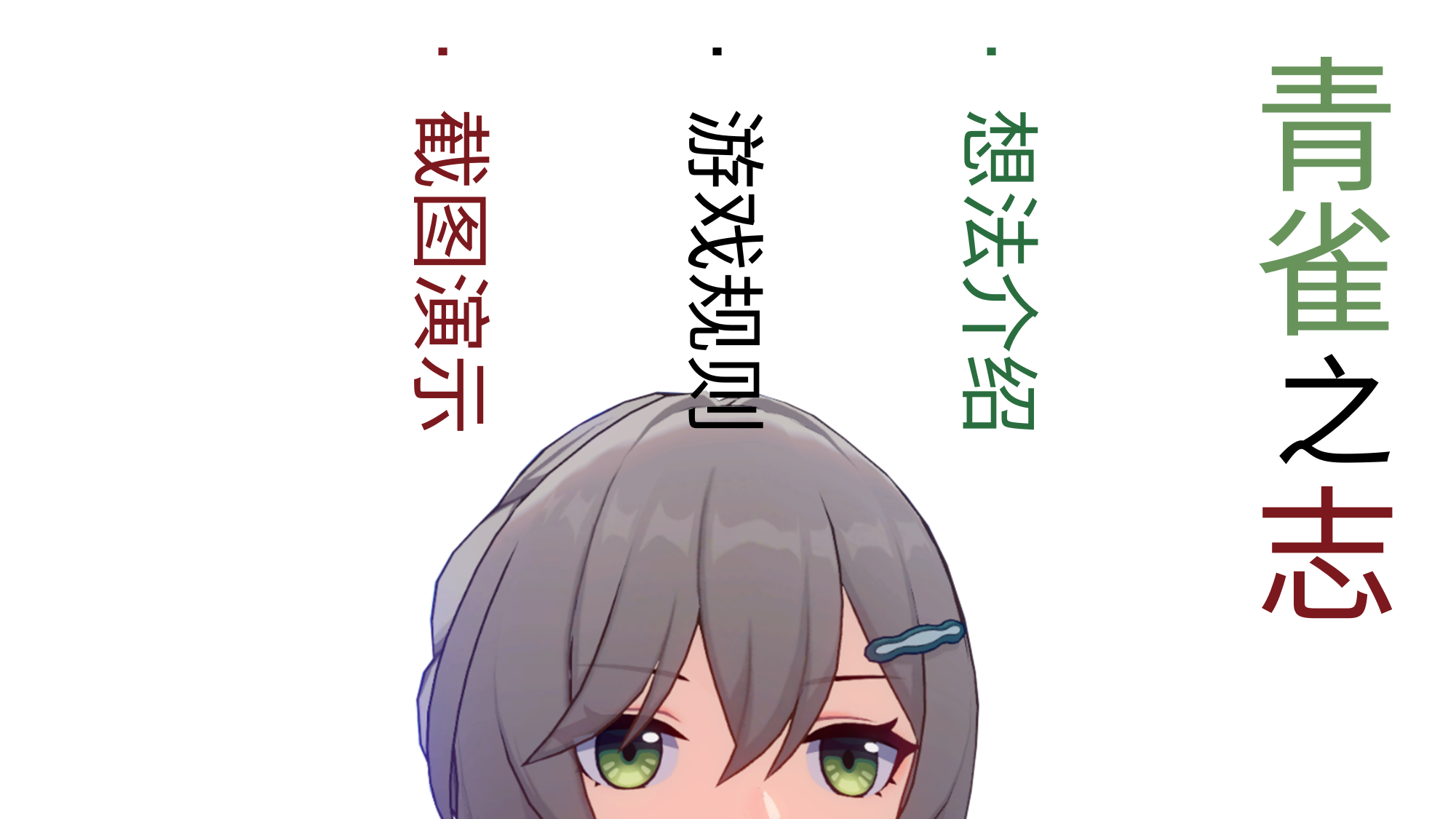

· 截图演示
· 游戏规则
· 想法介绍
青
雀
之

志